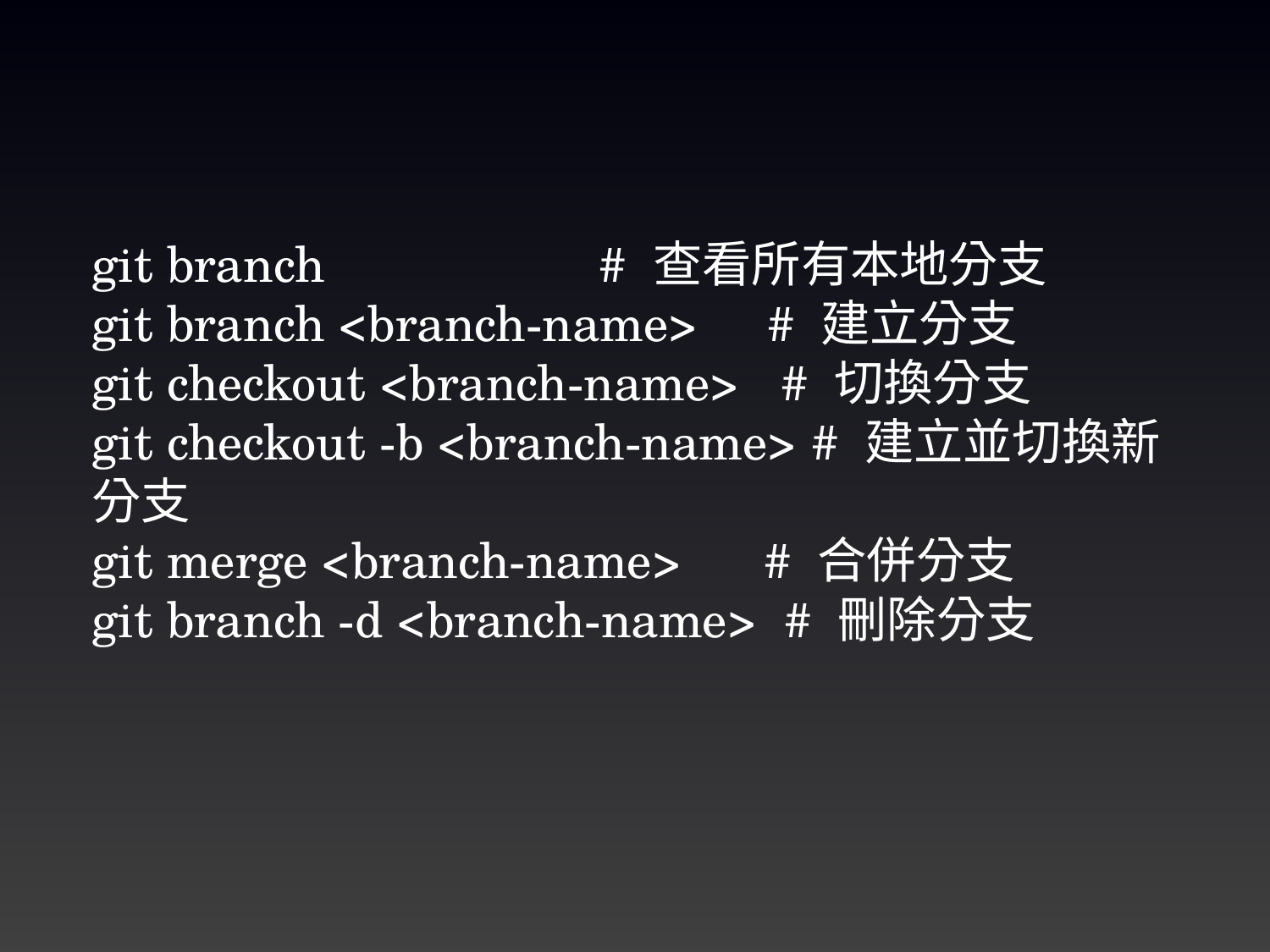

git branch                    # 查看所有本地分支
git branch <branch-name>     # 建立分支
git checkout <branch-name>   # 切換分支
git checkout -b <branch-name> # 建立並切換新分支
git merge <branch-name>      # 合併分支
git branch -d <branch-name>  # 刪除分支